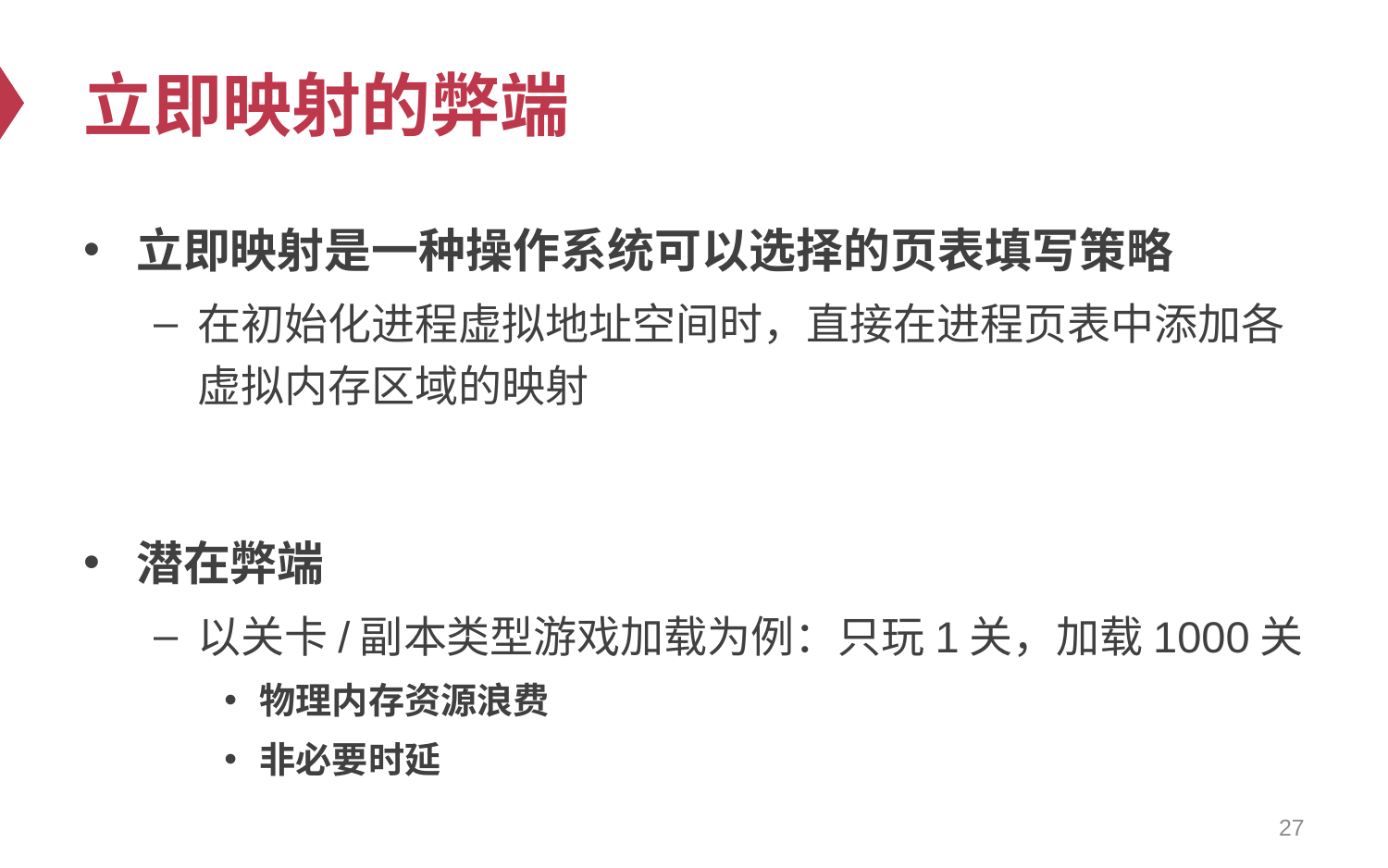

# 立即映射的弊端
立即映射是一种操作系统可以选择的页表填写策略
在初始化进程虚拟地址空间时，直接在进程页表中添加各虚拟内存区域的映射

潜在弊端
以关卡/副本类型游戏加载为例：只玩1关，加载1000关
物理内存资源浪费
非必要时延

27